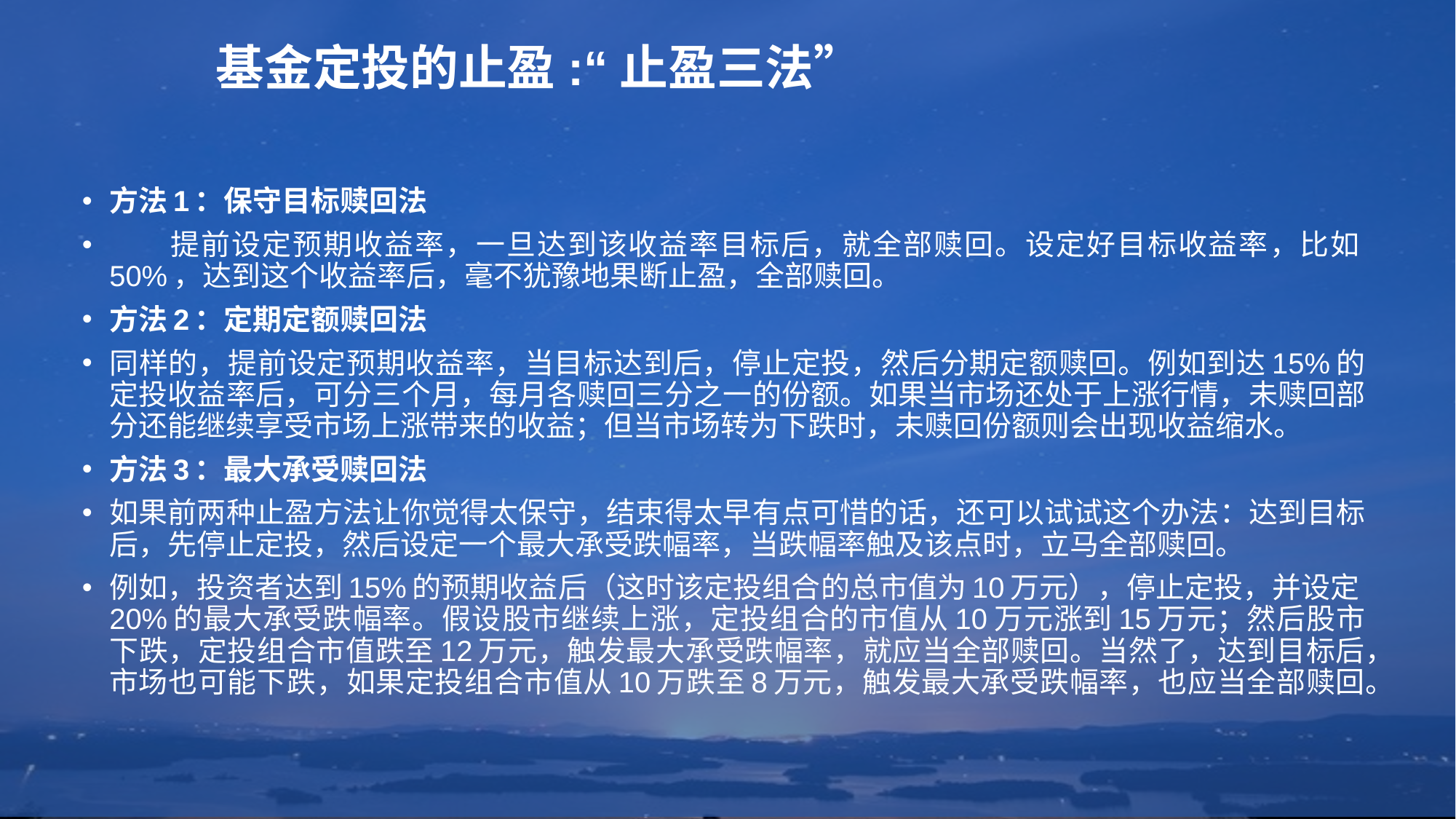

基金定投的止盈:“止盈三法”

方法1：保守目标赎回法
　　提前设定预期收益率，一旦达到该收益率目标后，就全部赎回。设定好目标收益率，比如50%，达到这个收益率后，毫不犹豫地果断止盈，全部赎回。
方法2：定期定额赎回法
同样的，提前设定预期收益率，当目标达到后，停止定投，然后分期定额赎回。例如到达15%的定投收益率后，可分三个月，每月各赎回三分之一的份额。如果当市场还处于上涨行情，未赎回部分还能继续享受市场上涨带来的收益；但当市场转为下跌时，未赎回份额则会出现收益缩水。
方法3：最大承受赎回法
如果前两种止盈方法让你觉得太保守，结束得太早有点可惜的话，还可以试试这个办法：达到目标后，先停止定投，然后设定一个最大承受跌幅率，当跌幅率触及该点时，立马全部赎回。
例如，投资者达到15%的预期收益后（这时该定投组合的总市值为10万元），停止定投，并设定20%的最大承受跌幅率。假设股市继续上涨，定投组合的市值从10万元涨到15万元；然后股市下跌，定投组合市值跌至12万元，触发最大承受跌幅率，就应当全部赎回。当然了，达到目标后，市场也可能下跌，如果定投组合市值从10万跌至8万元，触发最大承受跌幅率，也应当全部赎回。